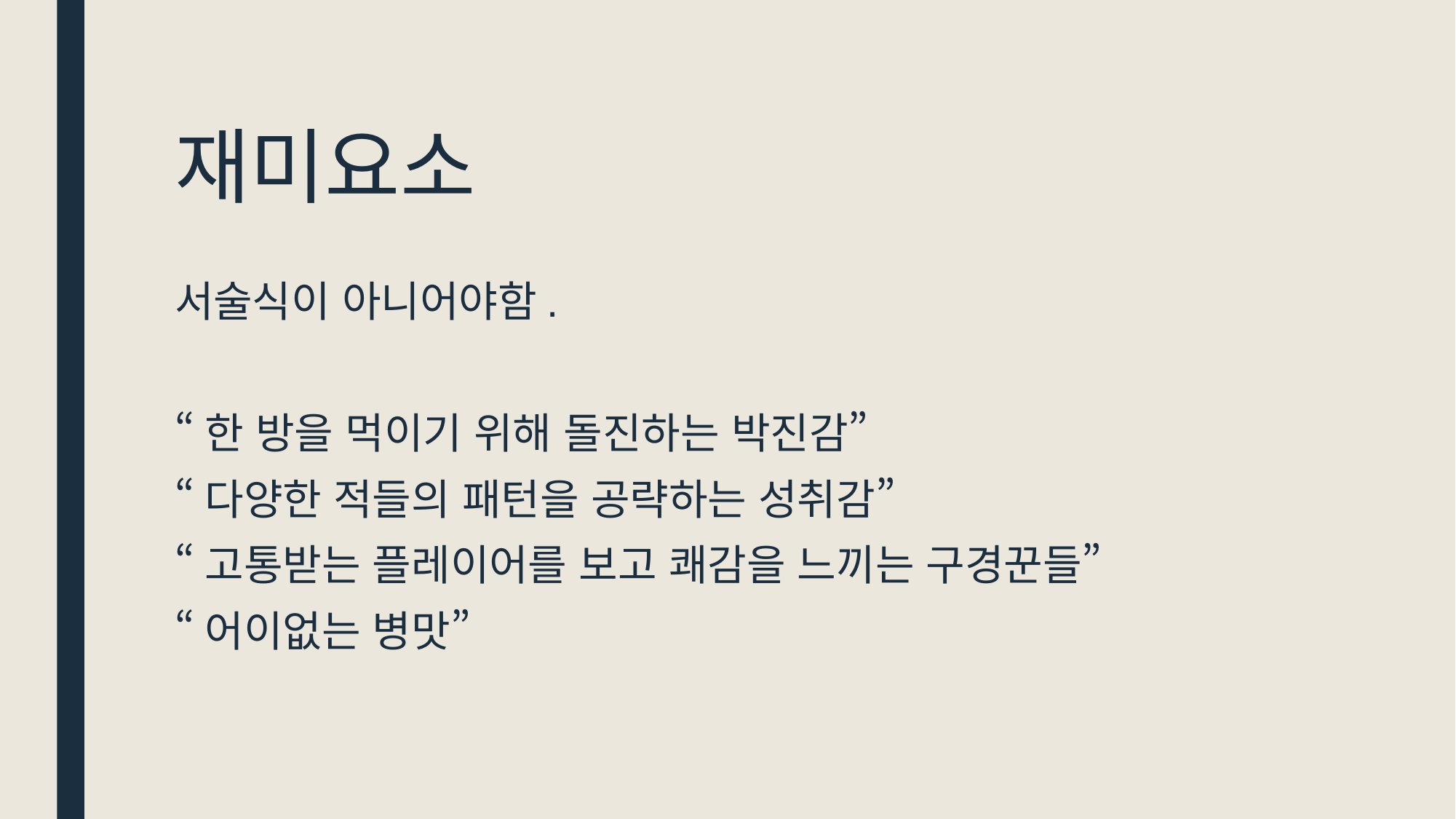

# 재미요소
서술식이 아니어야함.

“한 방을 먹이기 위해 돌진하는 박진감”
“다양한 적들의 패턴을 공략하는 성취감”
“고통받는 플레이어를 보고 쾌감을 느끼는 구경꾼들”
“어이없는 병맛”